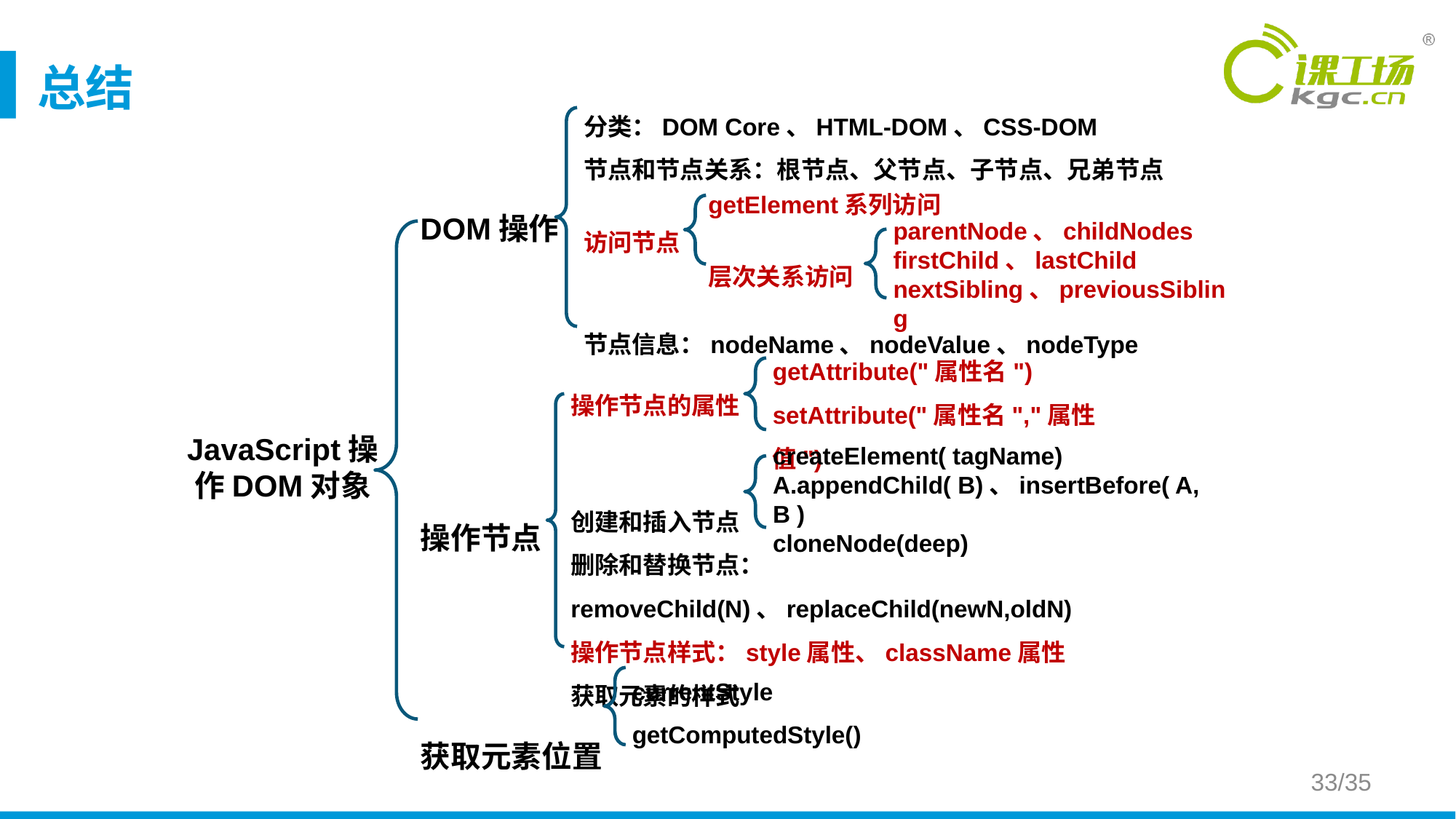

# 总结
分类：DOM Core、HTML-DOM、CSS-DOM
节点和节点关系：根节点、父节点、子节点、兄弟节点
访问节点
节点信息：nodeName、nodeValue、nodeType

getElement系列访问
层次关系访问
DOM操作

操作节点
获取元素位置

parentNode、childNodes
firstChild、lastChild
nextSibling、previousSibling

getAttribute("属性名")
setAttribute("属性名","属性值")

操作节点的属性
创建和插入节点
删除和替换节点：removeChild(N)、replaceChild(newN,oldN)
操作节点样式：style属性、className属性
获取元素的样式

JavaScript操作DOM对象
createElement( tagName)
A.appendChild( B)、insertBefore( A,B )
cloneNode(deep)

currentStyle
getComputedStyle()

33/35